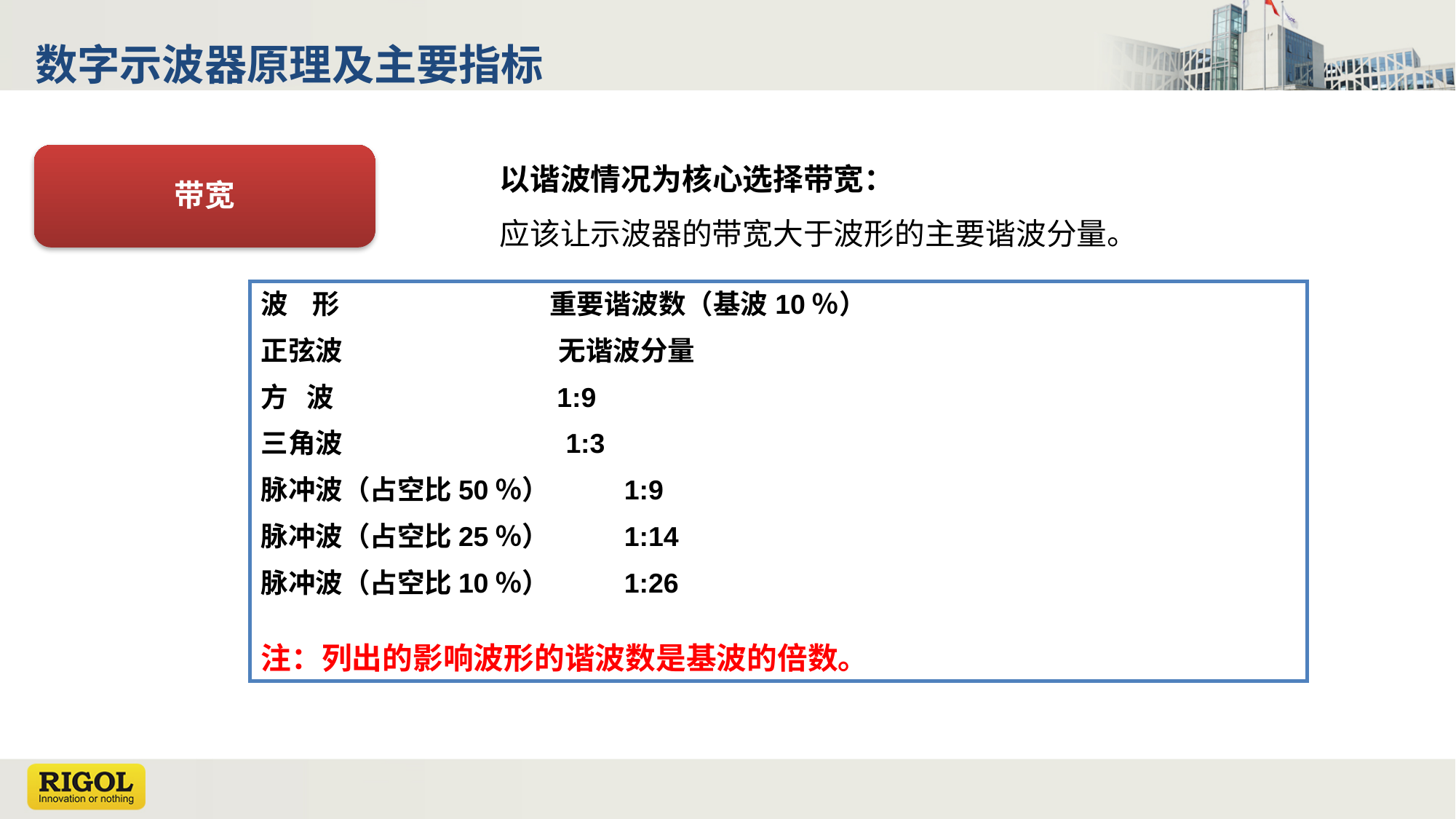

数字示波器原理及主要指标
以谐波情况为核心选择带宽：
应该让示波器的带宽大于波形的主要谐波分量。

带宽
波    形                                  重要谐波数（基波10％）
正弦波                                   无谐波分量
方   波                                   1:9
三角波                                   1:3
脉冲波（占空比50％）           1:9
脉冲波（占空比25％）           1:14
脉冲波（占空比10％）           1:26

注：列出的影响波形的谐波数是基波的倍数。